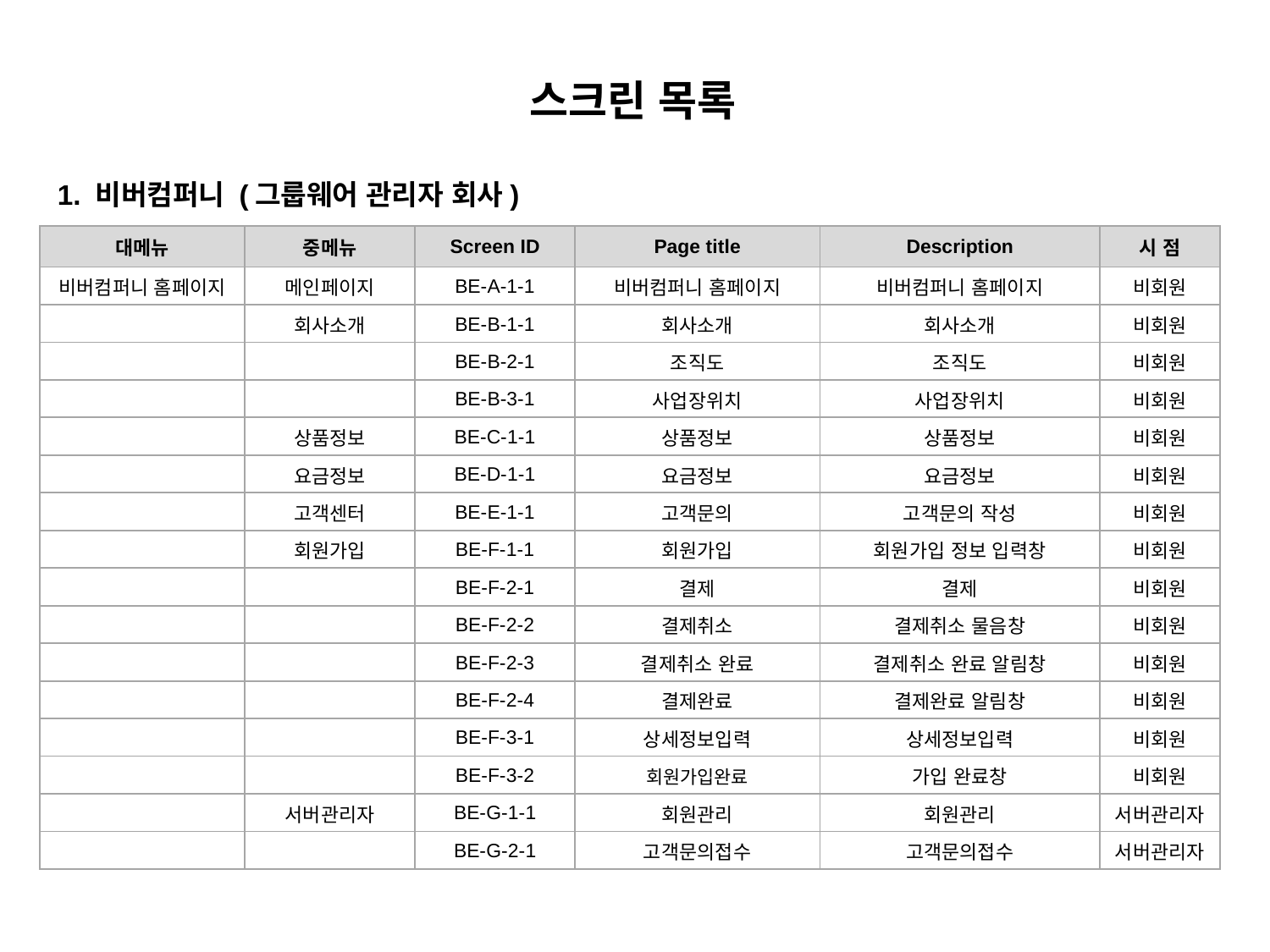

스크린 목록
1. 비버컴퍼니 (그룹웨어 관리자 회사)
| 대메뉴 | 중메뉴 | Screen ID | Page title | Description | 시 점 |
| --- | --- | --- | --- | --- | --- |
| 비버컴퍼니 홈페이지 | 메인페이지 | BE-A-1-1 | 비버컴퍼니 홈페이지 | 비버컴퍼니 홈페이지 | 비회원 |
|  | 회사소개 | BE-B-1-1 | 회사소개 | 회사소개 | 비회원 |
|  |  | BE-B-2-1 | 조직도 | 조직도 | 비회원 |
|  |  | BE-B-3-1 | 사업장위치 | 사업장위치 | 비회원 |
|  | 상품정보 | BE-C-1-1 | 상품정보 | 상품정보 | 비회원 |
|  | 요금정보 | BE-D-1-1 | 요금정보 | 요금정보 | 비회원 |
|  | 고객센터 | BE-E-1-1 | 고객문의 | 고객문의 작성 | 비회원 |
|  | 회원가입 | BE-F-1-1 | 회원가입 | 회원가입 정보 입력창 | 비회원 |
|  |  | BE-F-2-1 | 결제 | 결제 | 비회원 |
|  |  | BE-F-2-2 | 결제취소 | 결제취소 물음창 | 비회원 |
|  |  | BE-F-2-3 | 결제취소 완료 | 결제취소 완료 알림창 | 비회원 |
|  |  | BE-F-2-4 | 결제완료 | 결제완료 알림창 | 비회원 |
|  |  | BE-F-3-1 | 상세정보입력 | 상세정보입력 | 비회원 |
|  |  | BE-F-3-2 | 회원가입완료 | 가입 완료창 | 비회원 |
|  | 서버관리자 | BE-G-1-1 | 회원관리 | 회원관리 | 서버관리자 |
|  |  | BE-G-2-1 | 고객문의접수 | 고객문의접수 | 서버관리자 |